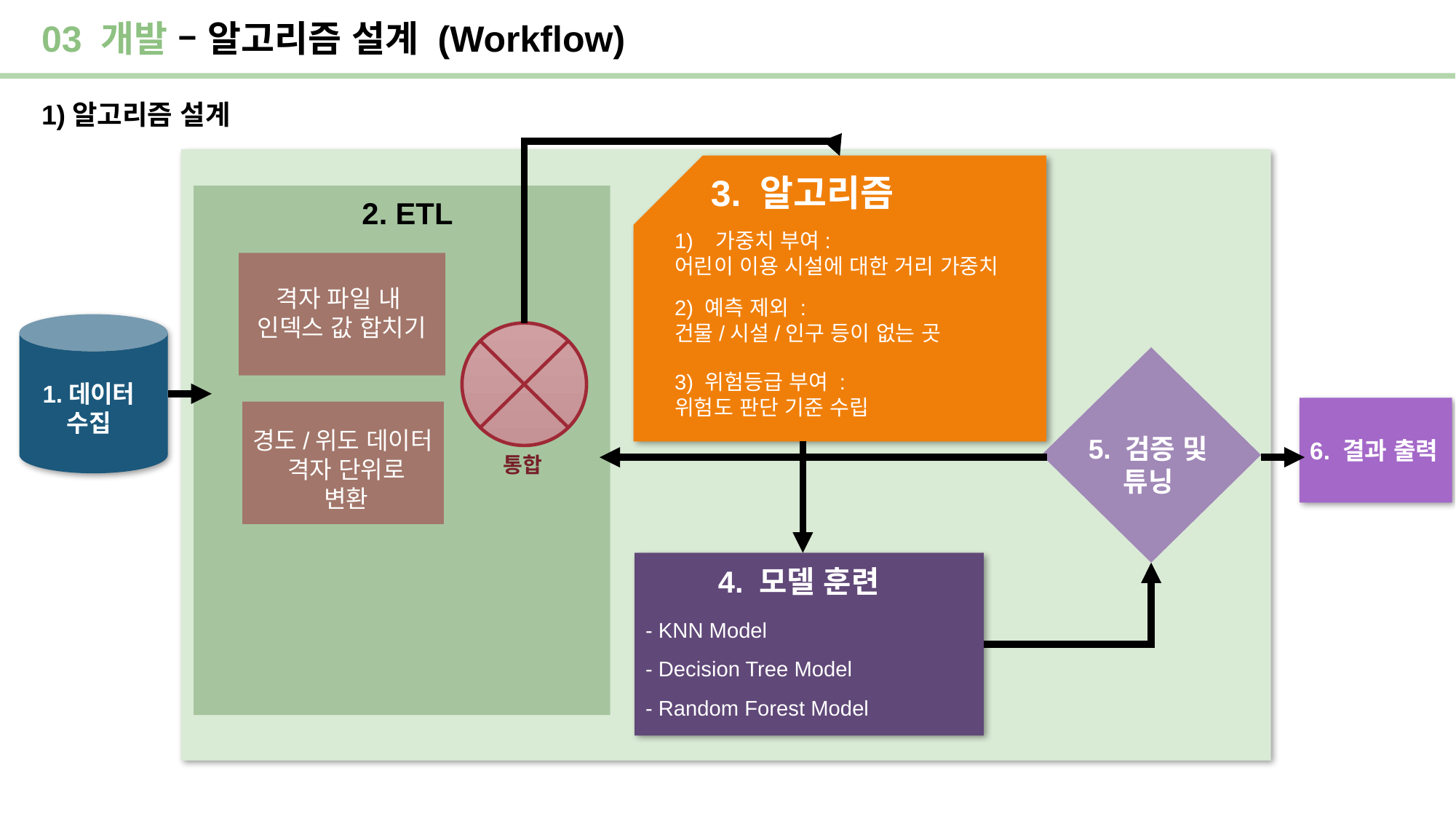

03 개발 – 알고리즘 설계 (Workflow)

1)알고리즘 설계

3. 알고리즘

2. ETL
가중치 부여:
어린이 이용 시설에 대한 거리 가중치

격자 파일 내
인덱스 값 합치기
2) 예측 제외 :
건물/시설/인구 등이 없는 곳

5. 검증 및
튜닝
3) 위험등급 부여 :
위험도 판단 기준 수립
1.데이터
수집

경도/위도 데이터
격자 단위로
변환
6. 결과 출력
통합

4. 모델 훈련
- KNN Model
- Decision Tree Model
- Random Forest Model